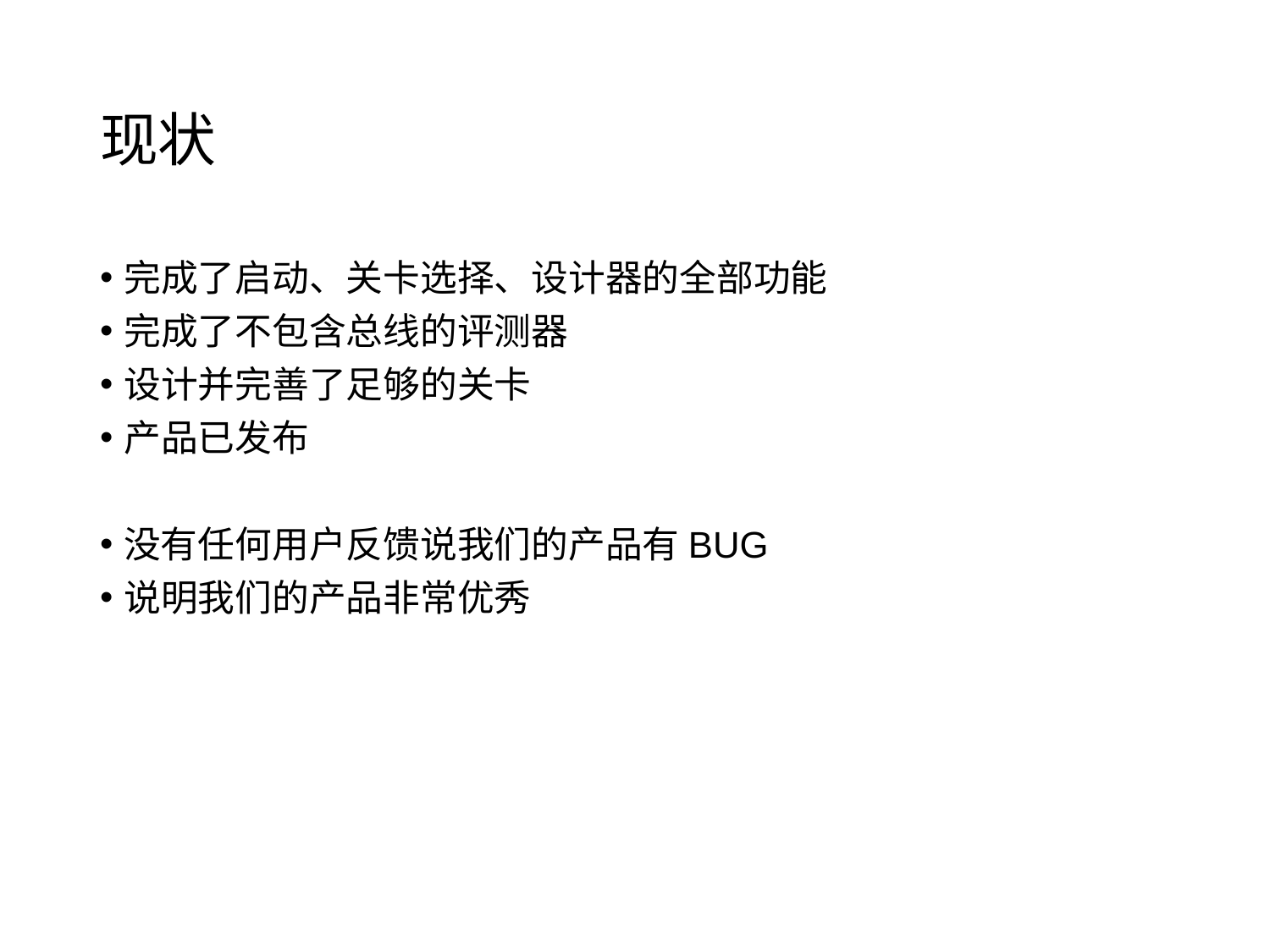

# 现状
完成了启动、关卡选择、设计器的全部功能
完成了不包含总线的评测器
设计并完善了足够的关卡
产品已发布

没有任何用户反馈说我们的产品有BUG
说明我们的产品非常优秀